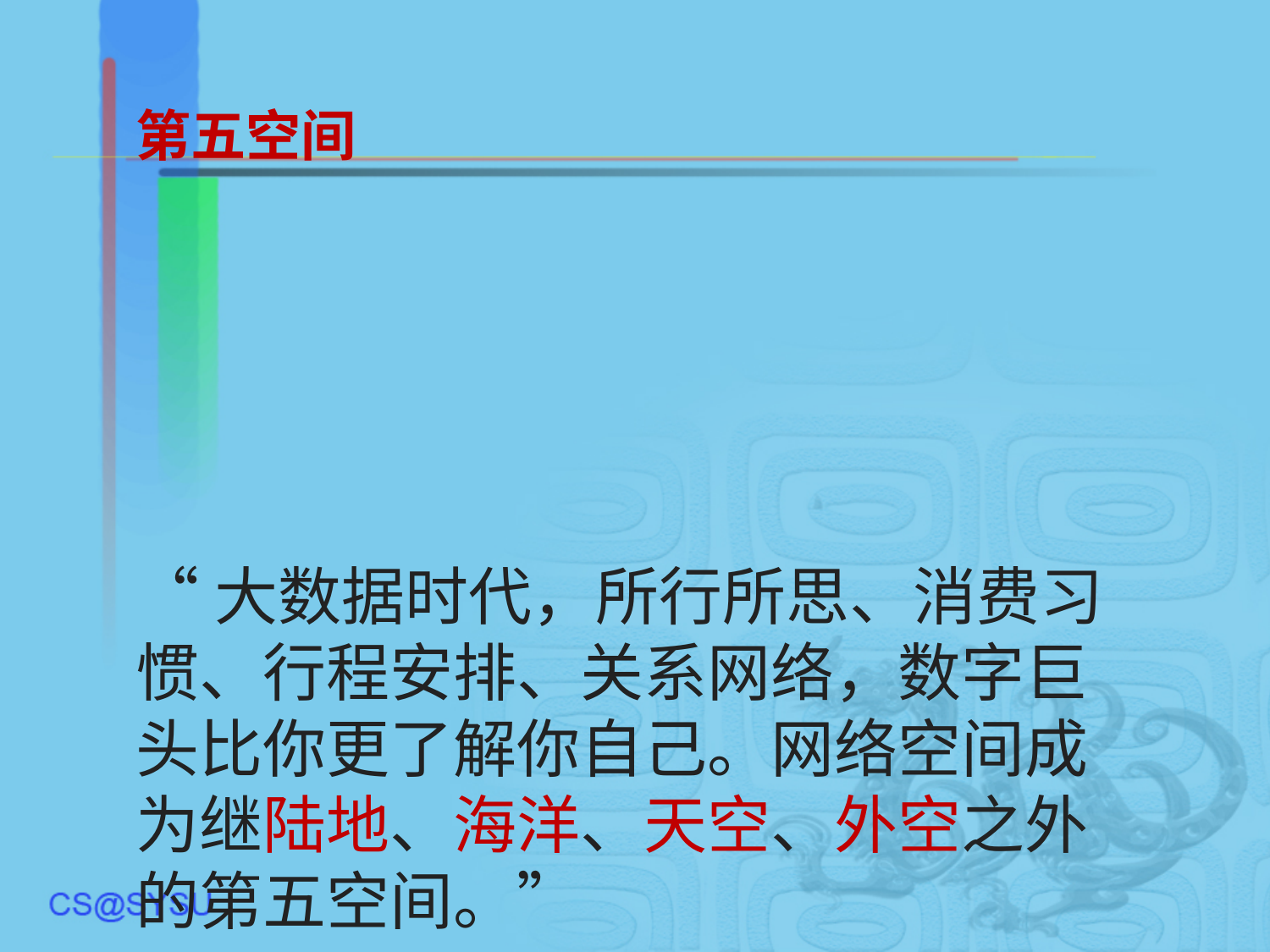

第五空间

“大数据时代，所行所思、消费习惯、行程安排、关系网络，数字巨头比你更了解你自己。网络空间成为继陆地、海洋、天空、外空之外的第五空间。”
33